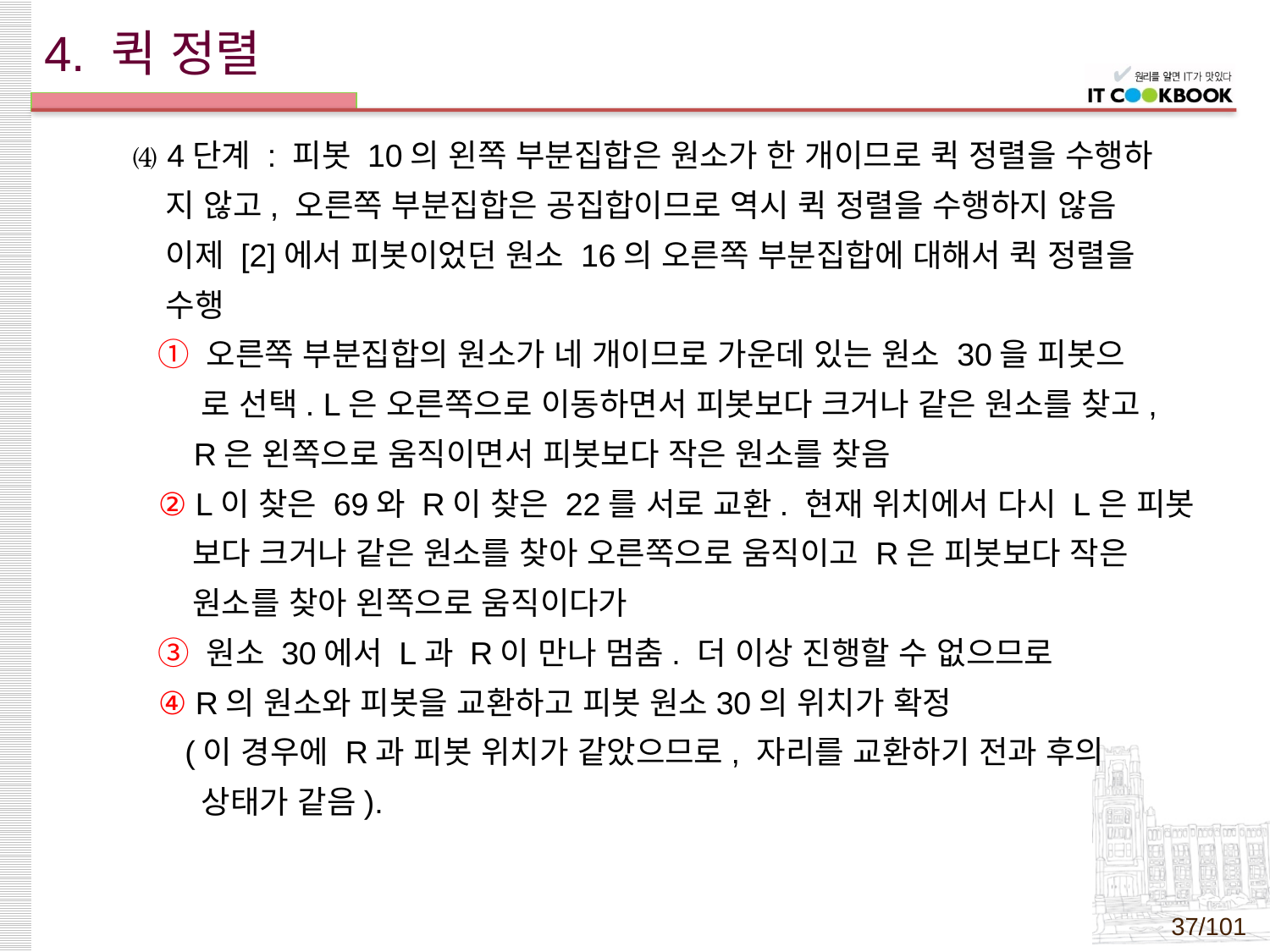

# 4. 퀵 정렬
⑷ 4단계 : 피봇 10의 왼쪽 부분집합은 원소가 한 개이므로 퀵 정렬을 수행하
   지 않고, 오른쪽 부분집합은 공집합이므로 역시 퀵 정렬을 수행하지 않음
   이제 [2]에서 피봇이었던 원소 16의 오른쪽 부분집합에 대해서 퀵 정렬을
   수행
   ① 오른쪽 부분집합의 원소가 네 개이므로 가운데 있는 원소 30을 피봇으
       로 선택. L은 오른쪽으로 이동하면서 피봇보다 크거나 같은 원소를 찾고,
       R은 왼쪽으로 움직이면서 피봇보다 작은 원소를 찾음
   ② L이 찾은 69와 R이 찾은 22를 서로 교환. 현재 위치에서 다시 L은 피봇
      보다 크거나 같은 원소를 찾아 오른쪽으로 움직이고 R은 피봇보다 작은
      원소를 찾아 왼쪽으로 움직이다가
   ③ 원소 30에서 L과 R이 만나 멈춤. 더 이상 진행할 수 없으므로
   ④ R의 원소와 피봇을 교환하고 피봇 원소30의 위치가 확정
      (이 경우에 R과 피봇 위치가 같았으므로, 자리를 교환하기 전과 후의
       상태가 같음).